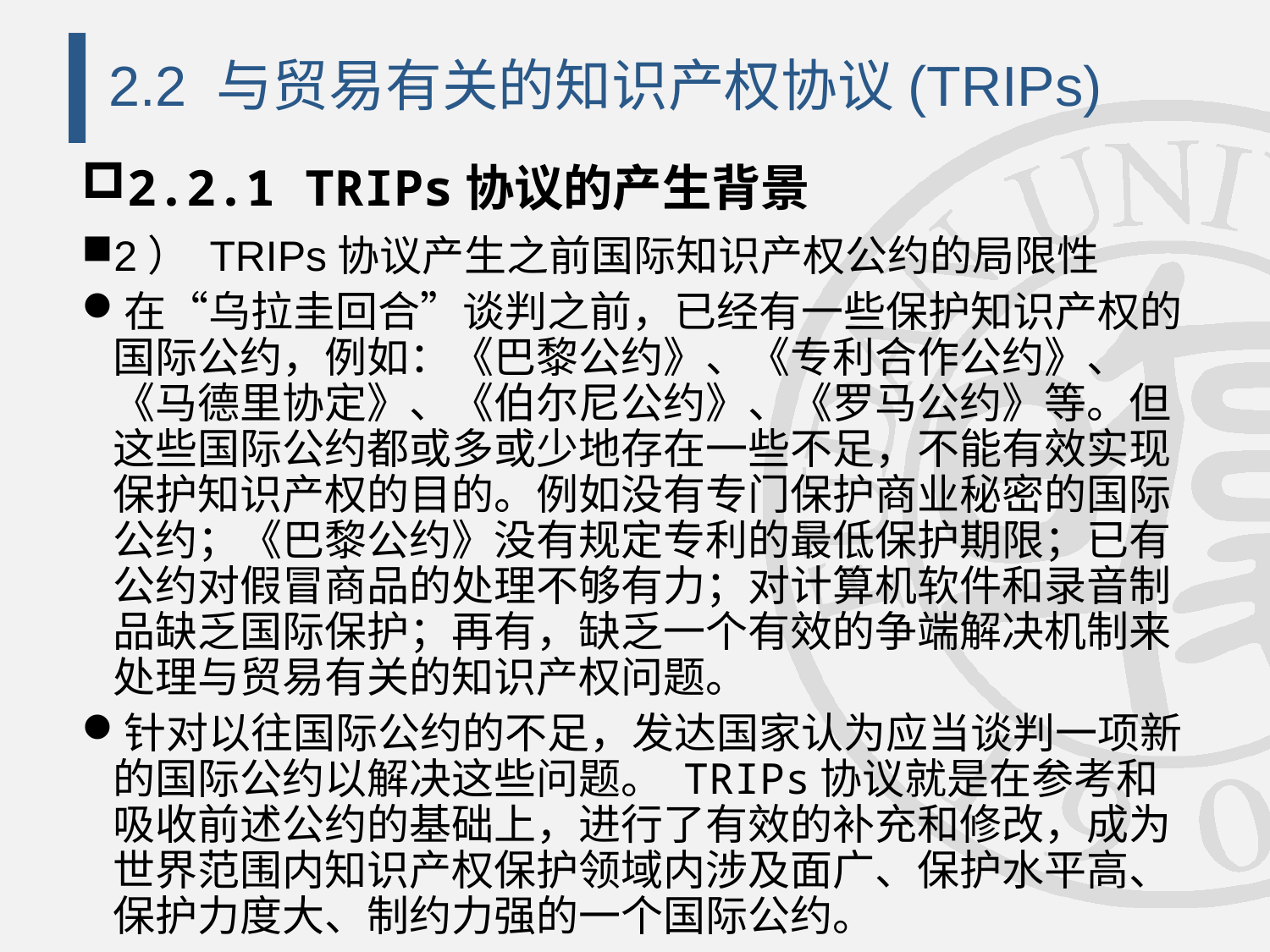

# 2.2 与贸易有关的知识产权协议(TRIPs)
2.2.1 TRIPs协议的产生背景
2） TRIPs协议产生之前国际知识产权公约的局限性
在“乌拉圭回合”谈判之前，已经有一些保护知识产权的国际公约，例如：《巴黎公约》、《专利合作公约》、《马德里协定》、《伯尔尼公约》、《罗马公约》等。但这些国际公约都或多或少地存在一些不足，不能有效实现保护知识产权的目的。例如没有专门保护商业秘密的国际公约；《巴黎公约》没有规定专利的最低保护期限；已有公约对假冒商品的处理不够有力；对计算机软件和录音制品缺乏国际保护；再有，缺乏一个有效的争端解决机制来处理与贸易有关的知识产权问题。
针对以往国际公约的不足，发达国家认为应当谈判一项新的国际公约以解决这些问题。 TRIPs协议就是在参考和吸收前述公约的基础上，进行了有效的补充和修改，成为世界范围内知识产权保护领域内涉及面广、保护水平高、保护力度大、制约力强的一个国际公约。